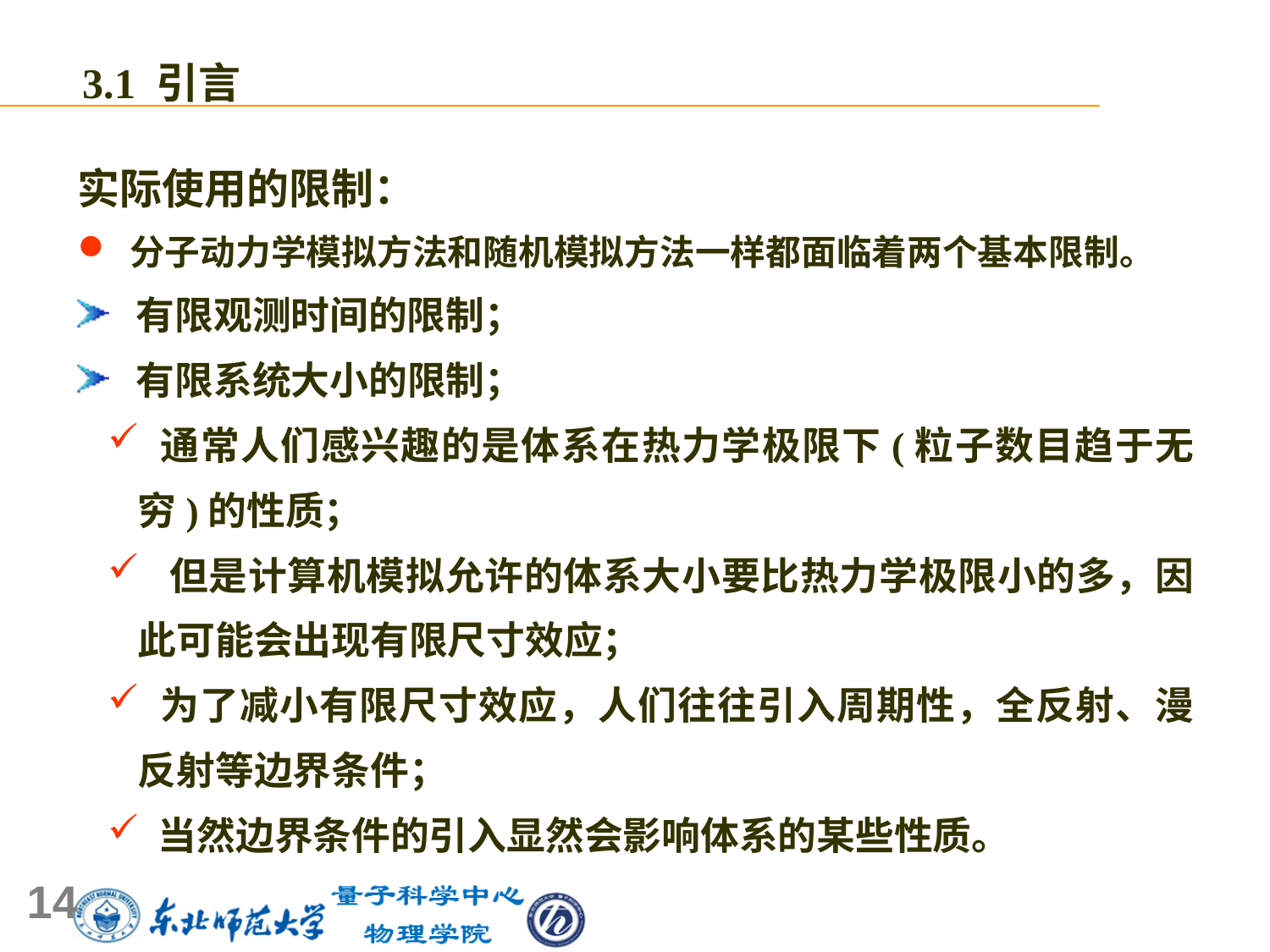

3.1 引言

实际使用的限制：
 分子动力学模拟方法和随机模拟方法一样都面临着两个基本限制。
  有限观测时间的限制；
  有限系统大小的限制；
 通常人们感兴趣的是体系在热力学极限下(粒子数目趋于无穷)的性质；
  但是计算机模拟允许的体系大小要比热力学极限小的多，因此可能会出现有限尺寸效应；
 为了减小有限尺寸效应，人们往往引入周期性，全反射、漫反射等边界条件；
 当然边界条件的引入显然会影响体系的某些性质。
14